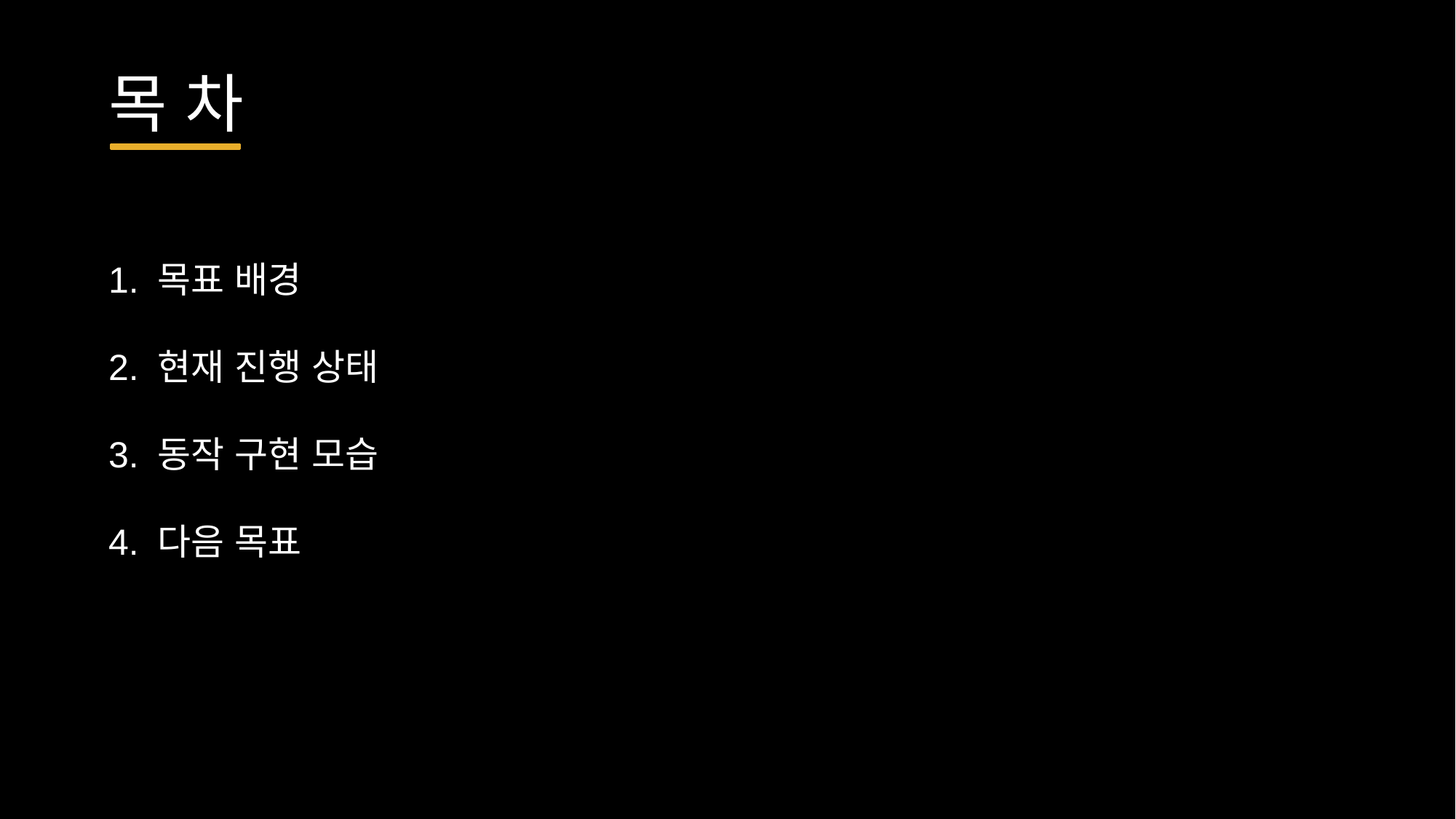

목 차

1. 목표 배경

2. 현재 진행 상태

3. 동작 구현 모습

4. 다음 목표
#